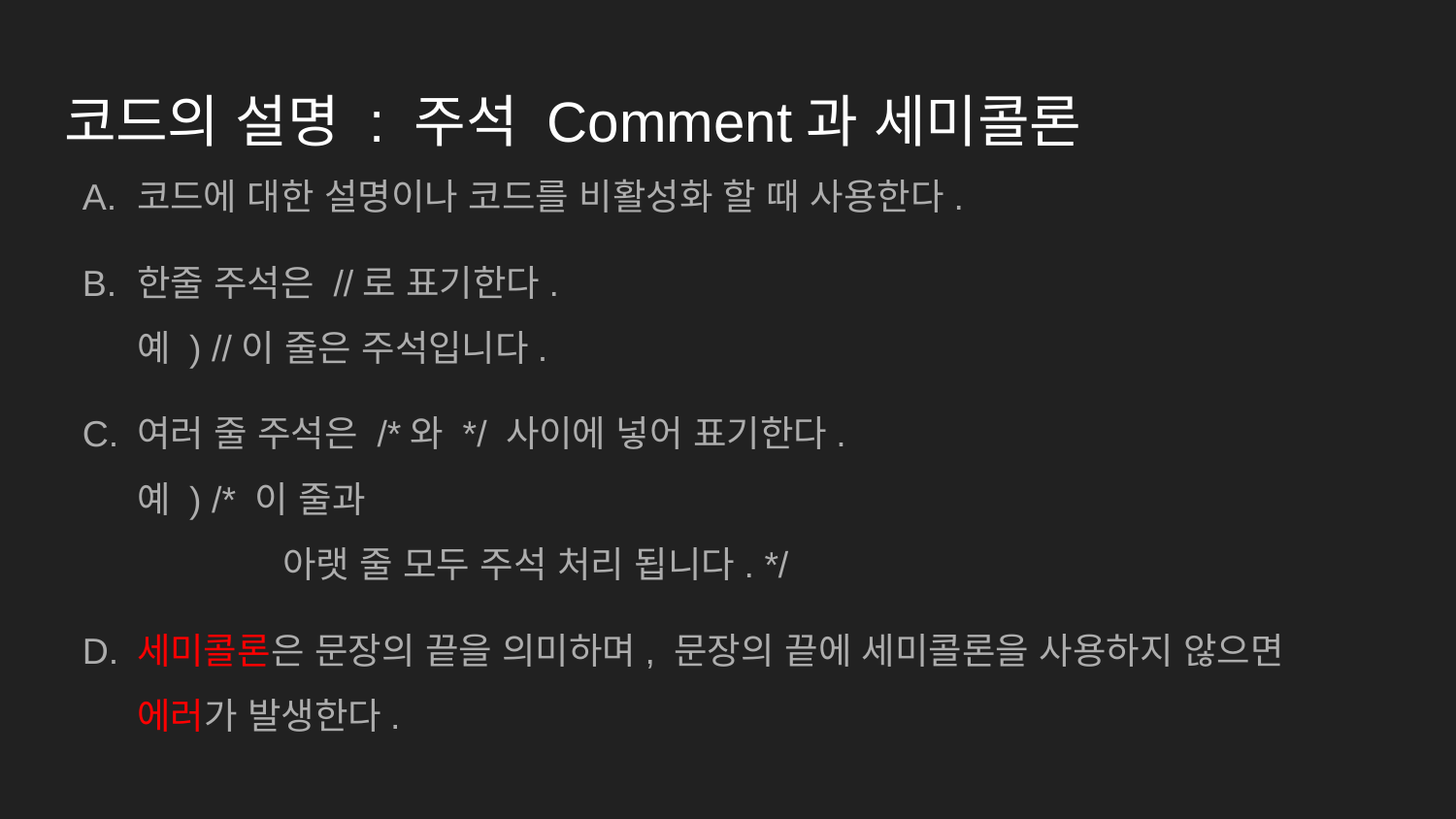

# 코드의 설명 : 주석 Comment과 세미콜론
코드에 대한 설명이나 코드를 비활성화 할 때 사용한다.
한줄 주석은 //로 표기한다.
예 ) //이 줄은 주석입니다.
여러 줄 주석은 /*와 */ 사이에 넣어 표기한다.
예 ) /* 이 줄과
	아랫 줄 모두 주석 처리 됩니다. */
세미콜론은 문장의 끝을 의미하며, 문장의 끝에 세미콜론을 사용하지 않으면
에러가 발생한다.